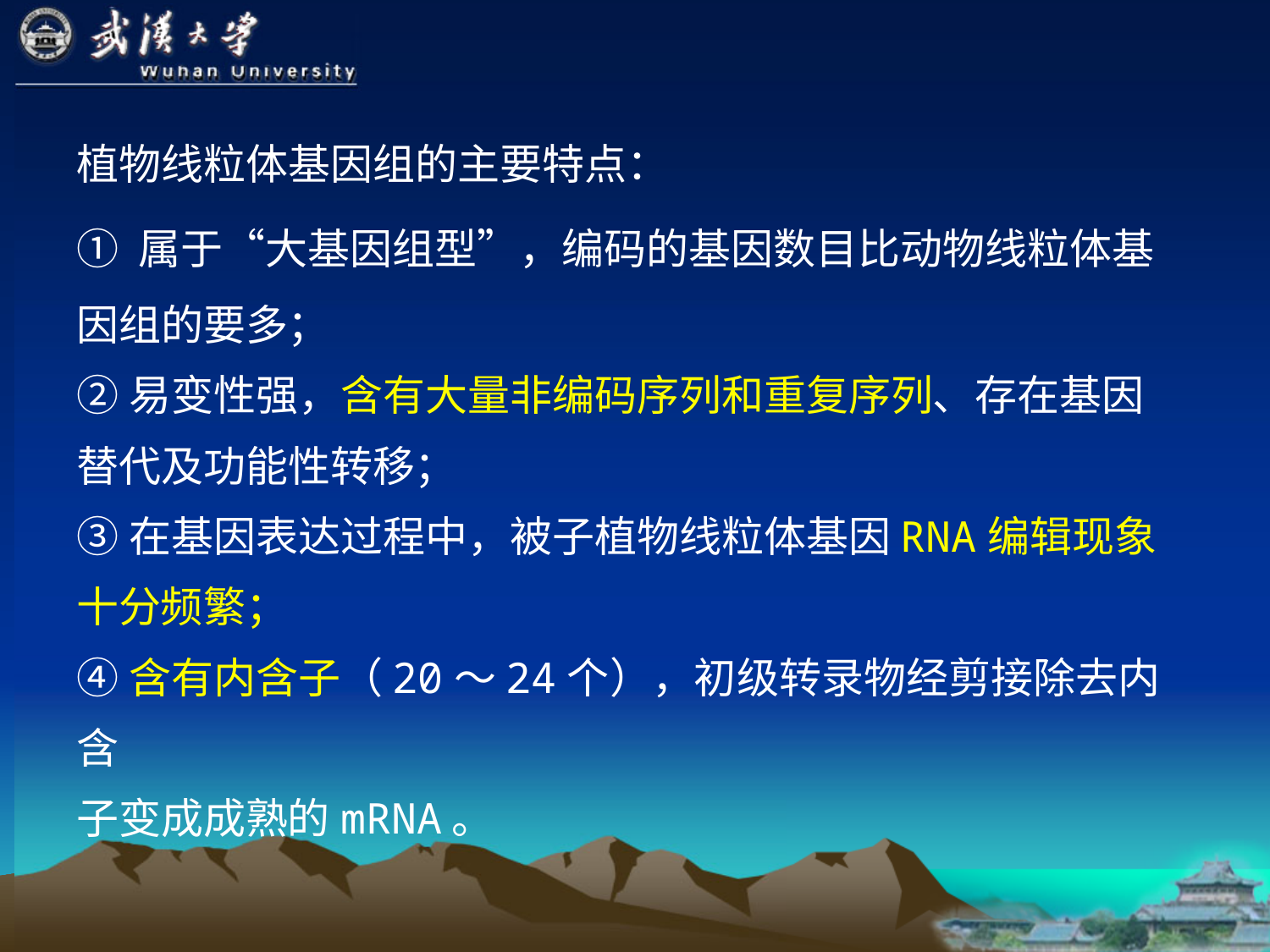

植物线粒体基因组的主要特点：
① 属于“大基因组型”，编码的基因数目比动物线粒体基因组的要多；
②易变性强，含有大量非编码序列和重复序列、存在基因
替代及功能性转移；
③在基因表达过程中，被子植物线粒体基因RNA编辑现象十分频繁；
④含有内含子（20～24个），初级转录物经剪接除去内含
子变成成熟的mRNA。